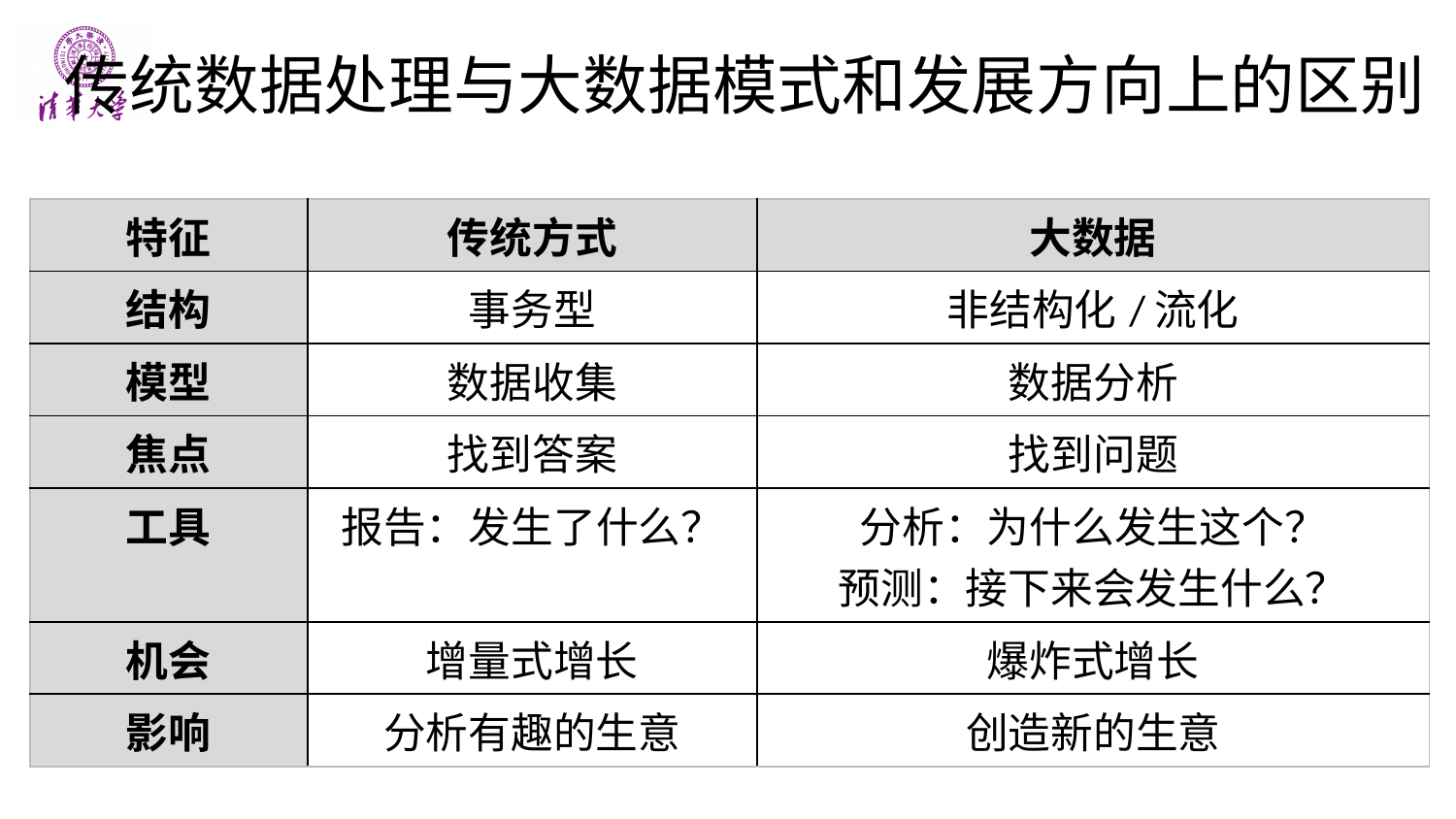

# 传统数据处理与大数据模式和发展方向上的区别
| 特征 | 传统方式 | 大数据 |
| --- | --- | --- |
| 结构 | 事务型 | 非结构化/流化 |
| 模型 | 数据收集 | 数据分析 |
| 焦点 | 找到答案 | 找到问题 |
| 工具 | 报告：发生了什么？ | 分析：为什么发生这个？ 预测：接下来会发生什么？ |
| 机会 | 增量式增长 | 爆炸式增长 |
| 影响 | 分析有趣的生意 | 创造新的生意 |